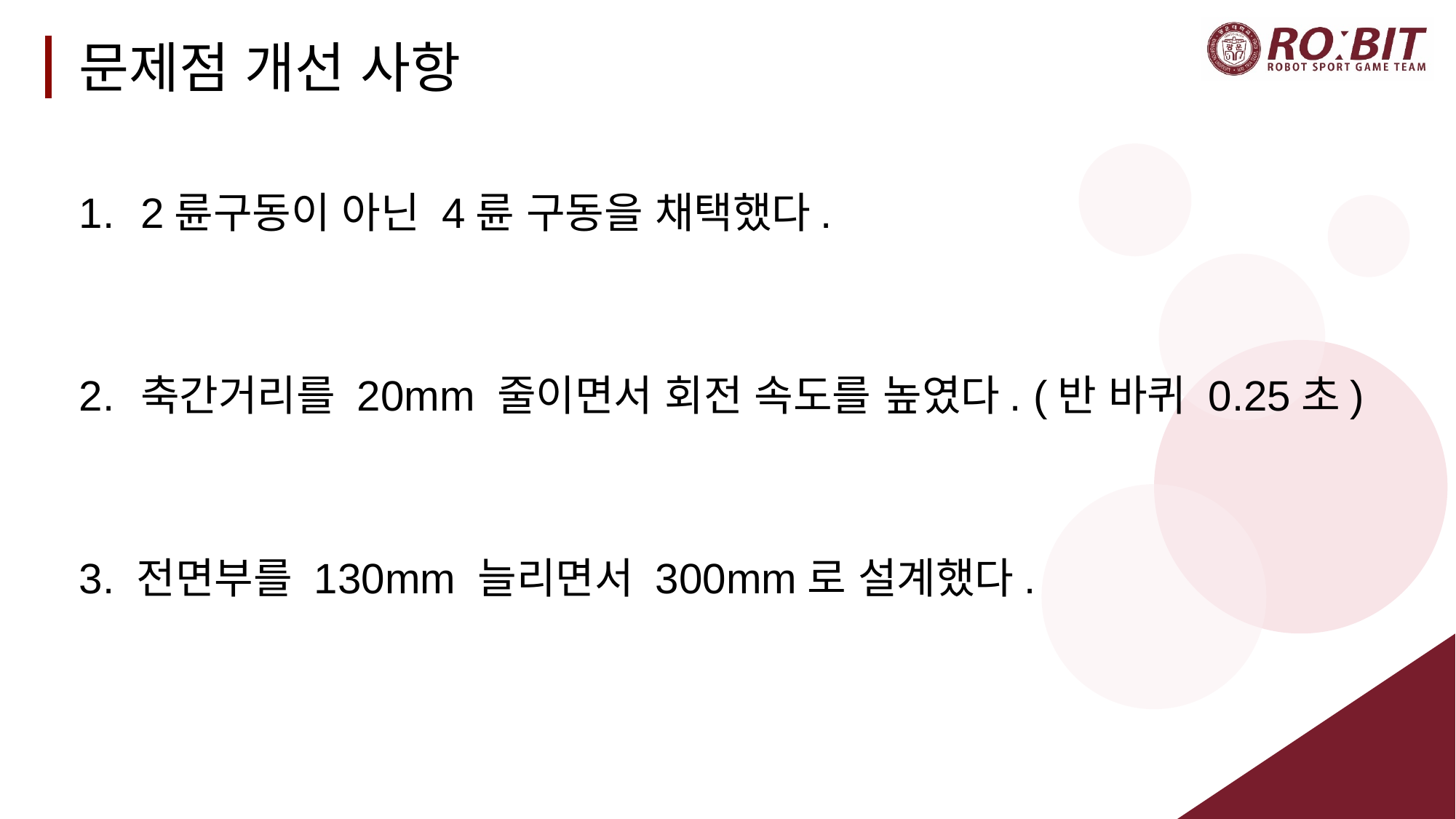

# 문제점 개선 사항
2륜구동이 아닌 4륜 구동을 채택했다.

축간거리를 20mm 줄이면서 회전 속도를 높였다. (반 바퀴 0.25초)

3. 전면부를 130mm 늘리면서 300mm로 설계했다.